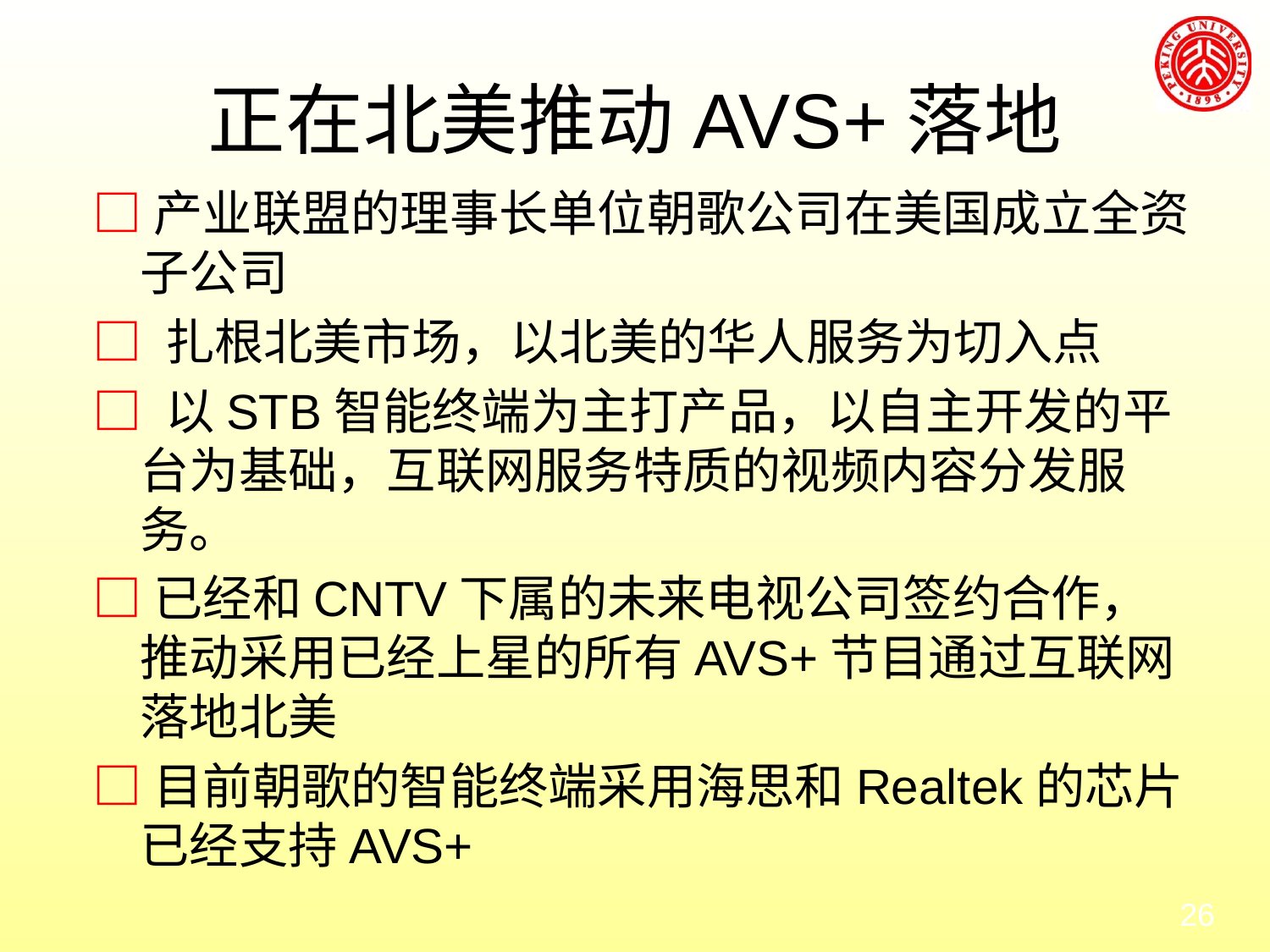

# 正在北美推动AVS+落地
□产业联盟的理事长单位朝歌公司在美国成立全资子公司
□ 扎根北美市场，以北美的华人服务为切入点
□ 以STB智能终端为主打产品，以自主开发的平台为基础，互联网服务特质的视频内容分发服务。
□已经和CNTV下属的未来电视公司签约合作，推动采用已经上星的所有AVS+节目通过互联网落地北美
□目前朝歌的智能终端采用海思和Realtek的芯片已经支持AVS+